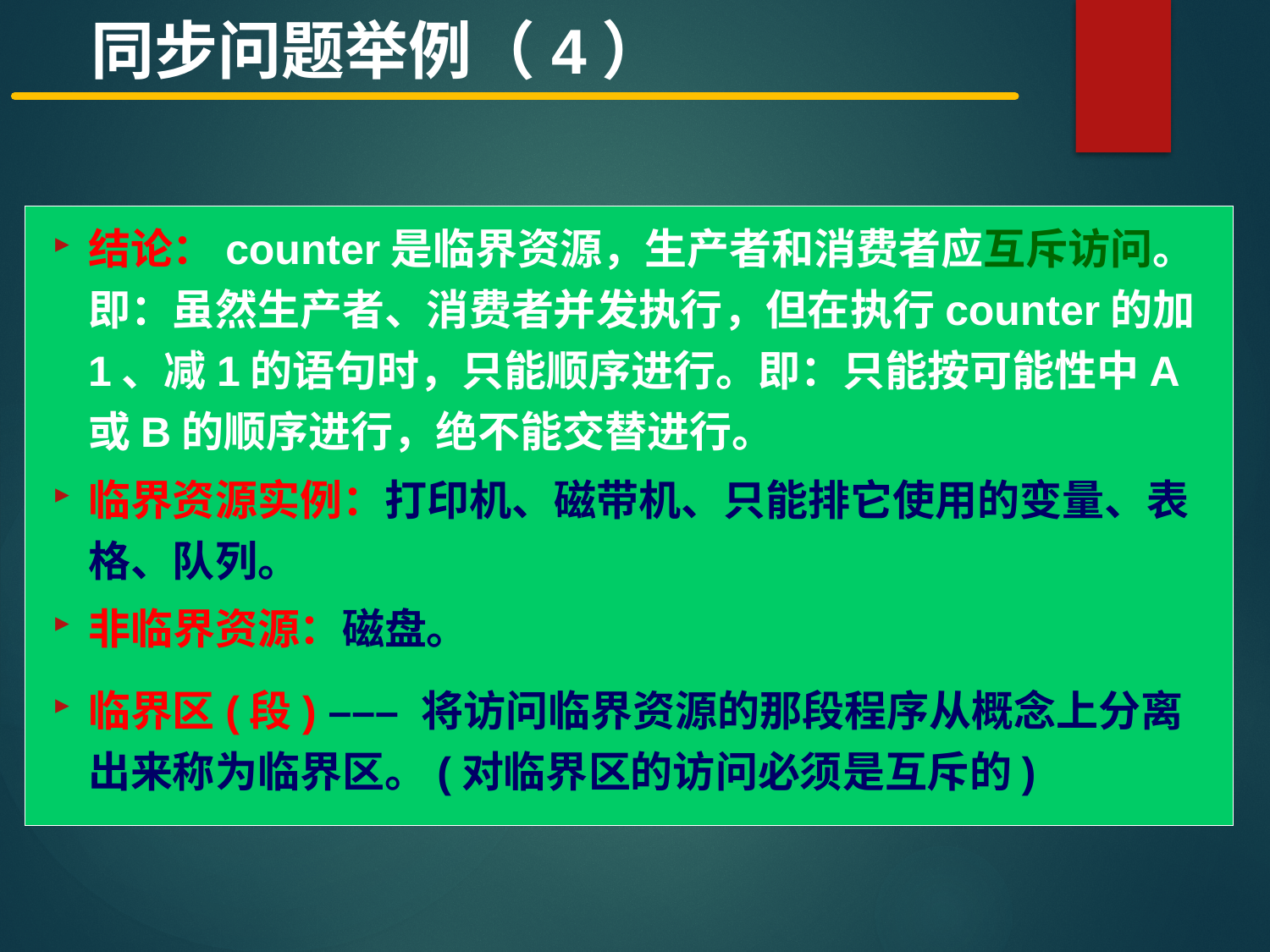

同步问题举例（4）
结论：counter是临界资源，生产者和消费者应互斥访问。即：虽然生产者、消费者并发执行，但在执行counter的加1、减1的语句时，只能顺序进行。即：只能按可能性中A或B的顺序进行，绝不能交替进行。
临界资源实例：打印机、磁带机、只能排它使用的变量、表格、队列。
非临界资源：磁盘。
临界区(段) ––– 将访问临界资源的那段程序从概念上分离出来称为临界区。(对临界区的访问必须是互斥的)